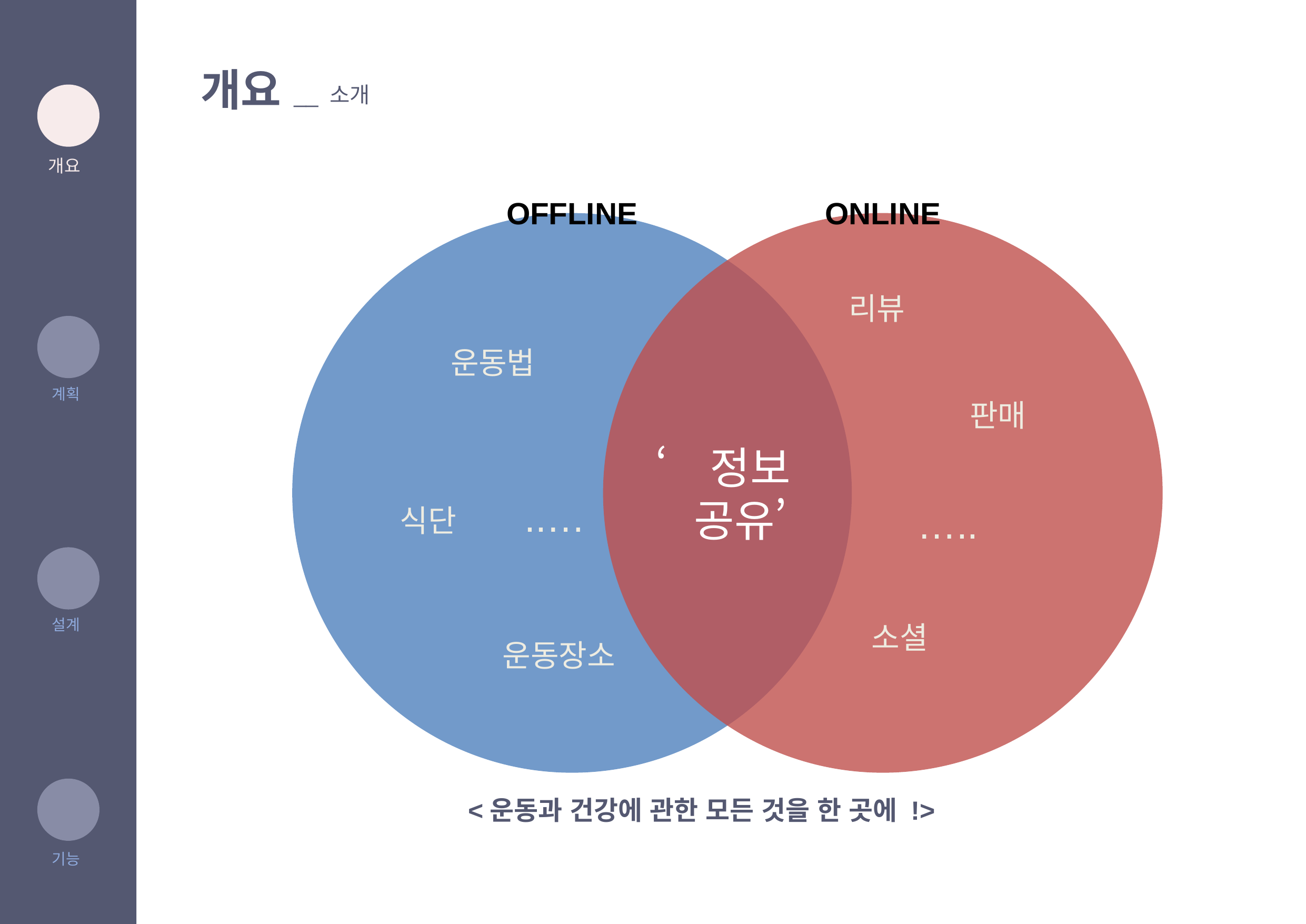

개요
__ 소개

개요
OFFLINE
ONLINE

리뷰

운동법
판매
계획
‘정보
  공유’
..…
식단
…..

소셜
설계
운동장소

<운동과 건강에 관한 모든 것을 한 곳에 !>
기능